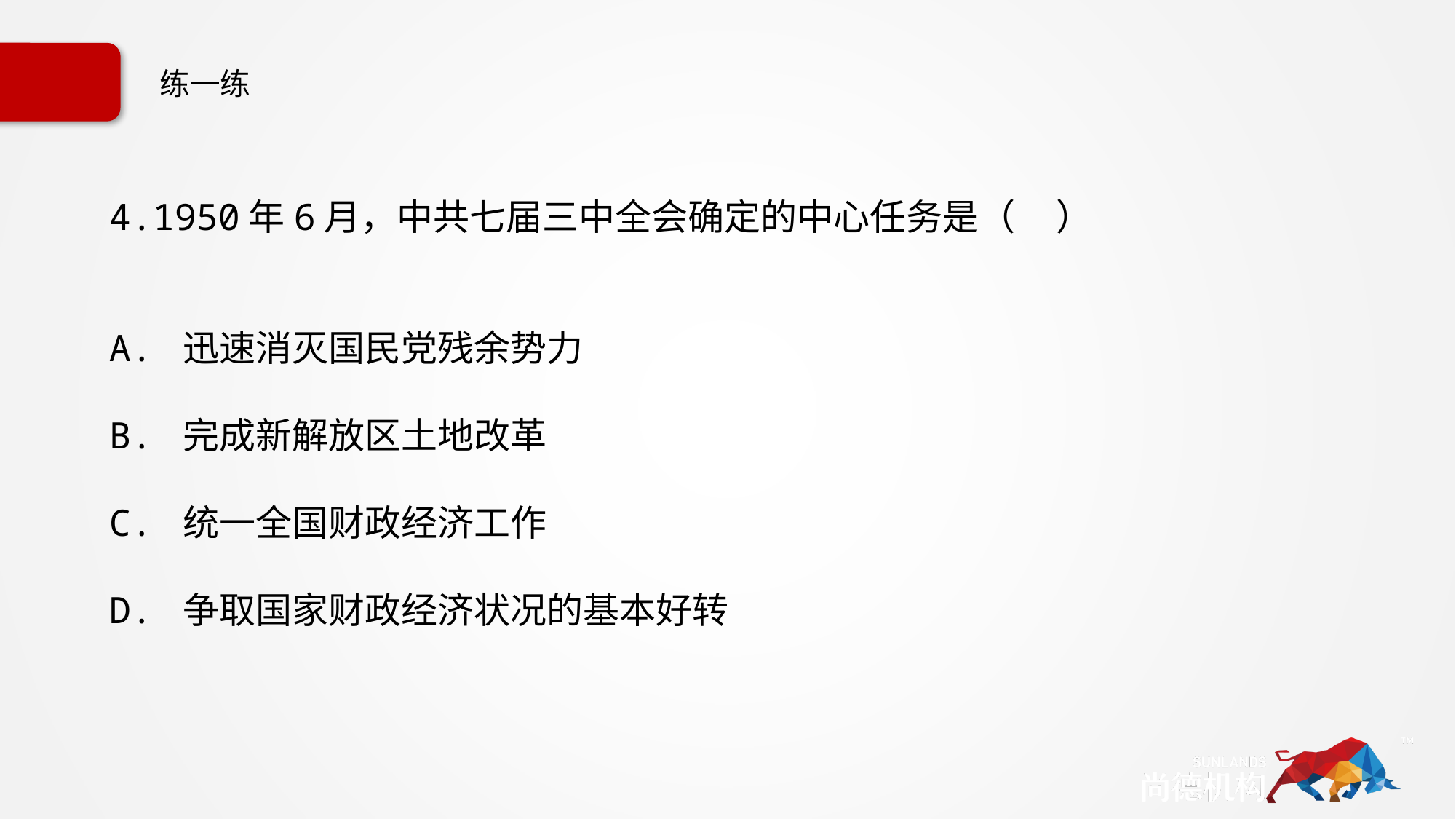

# 练一练
4.1950年6月，中共七届三中全会确定的中心任务是（     ）

A. 迅速消灭国民党残余势力

B. 完成新解放区土地改革

C. 统一全国财政经济工作

D. 争取国家财政经济状况的基本好转